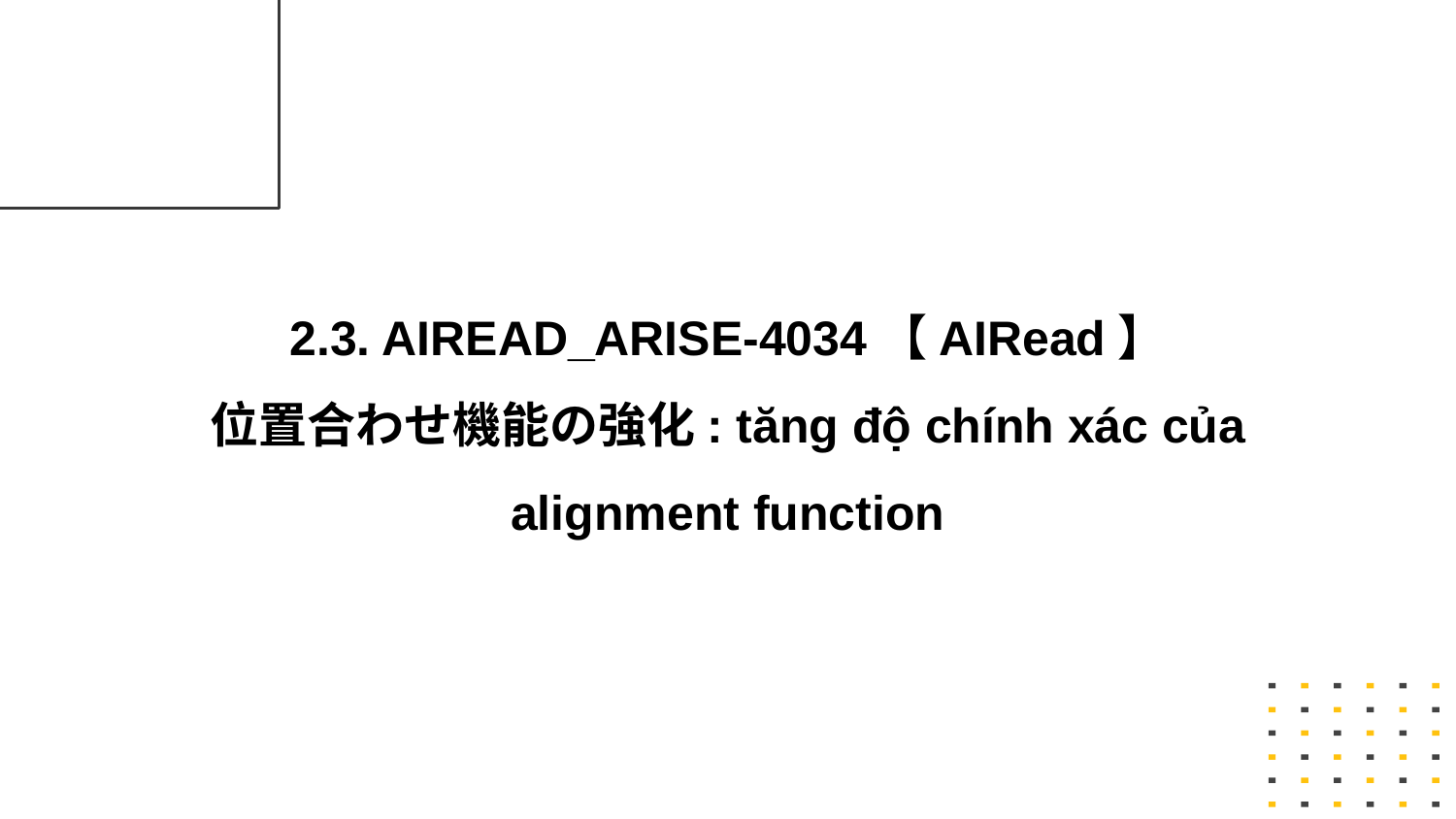

# 2.3. AIREAD_ARISE-4034【AIRead】
位置合わせ機能の強化: tăng độ chính xác của alignment function